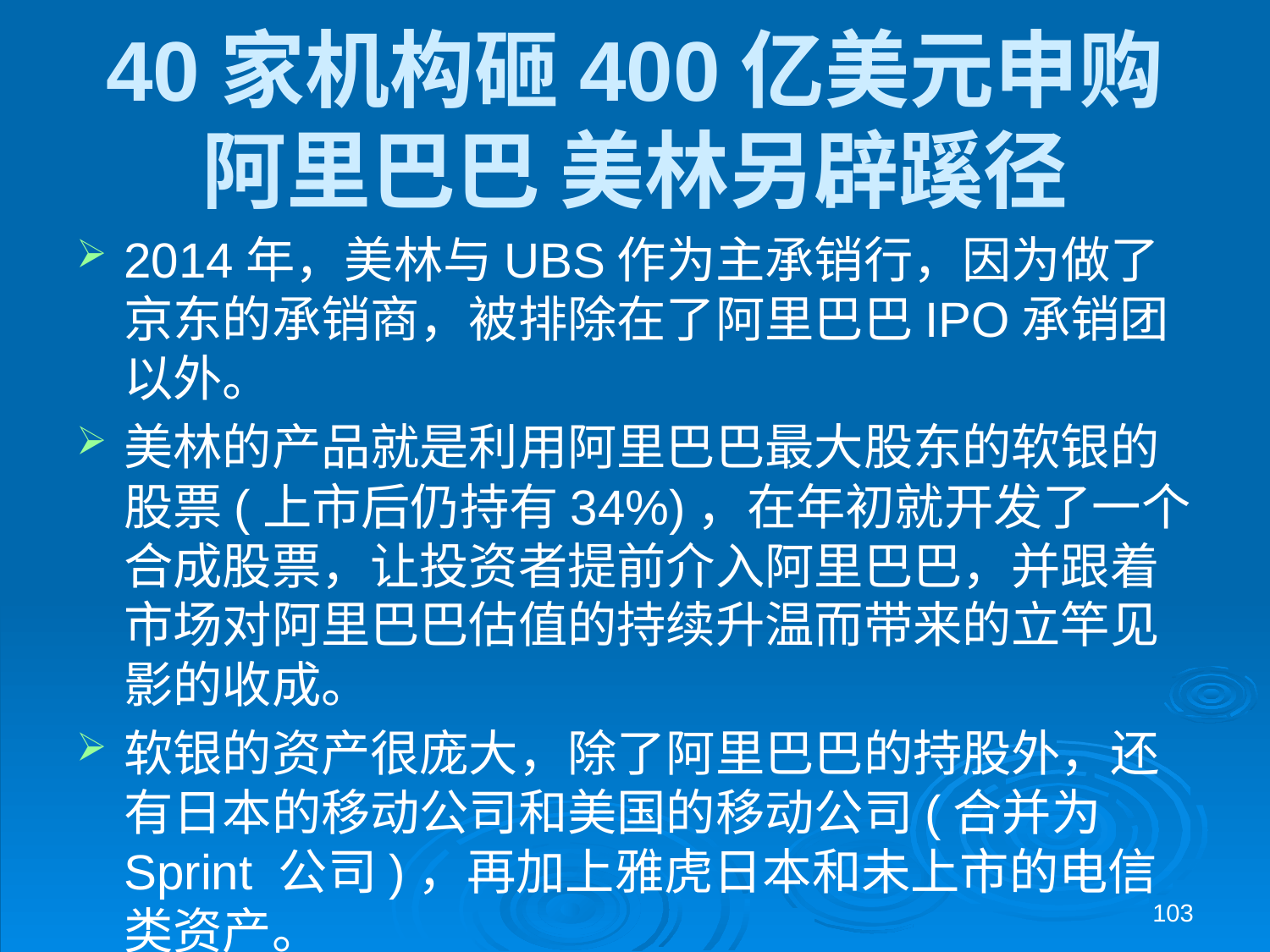

# 40家机构砸400亿美元申购阿里巴巴 美林另辟蹊径
2014年，美林与UBS作为主承销行，因为做了京东的承销商，被排除在了阿里巴巴IPO承销团以外。
美林的产品就是利用阿里巴巴最大股东的软银的股票(上市后仍持有34%)，在年初就开发了一个合成股票，让投资者提前介入阿里巴巴，并跟着市场对阿里巴巴估值的持续升温而带来的立竿见影的收成。
软银的资产很庞大，除了阿里巴巴的持股外，还有日本的移动公司和美国的移动公司(合并为Sprint 公司)，再加上雅虎日本和未上市的电信类资产。

103